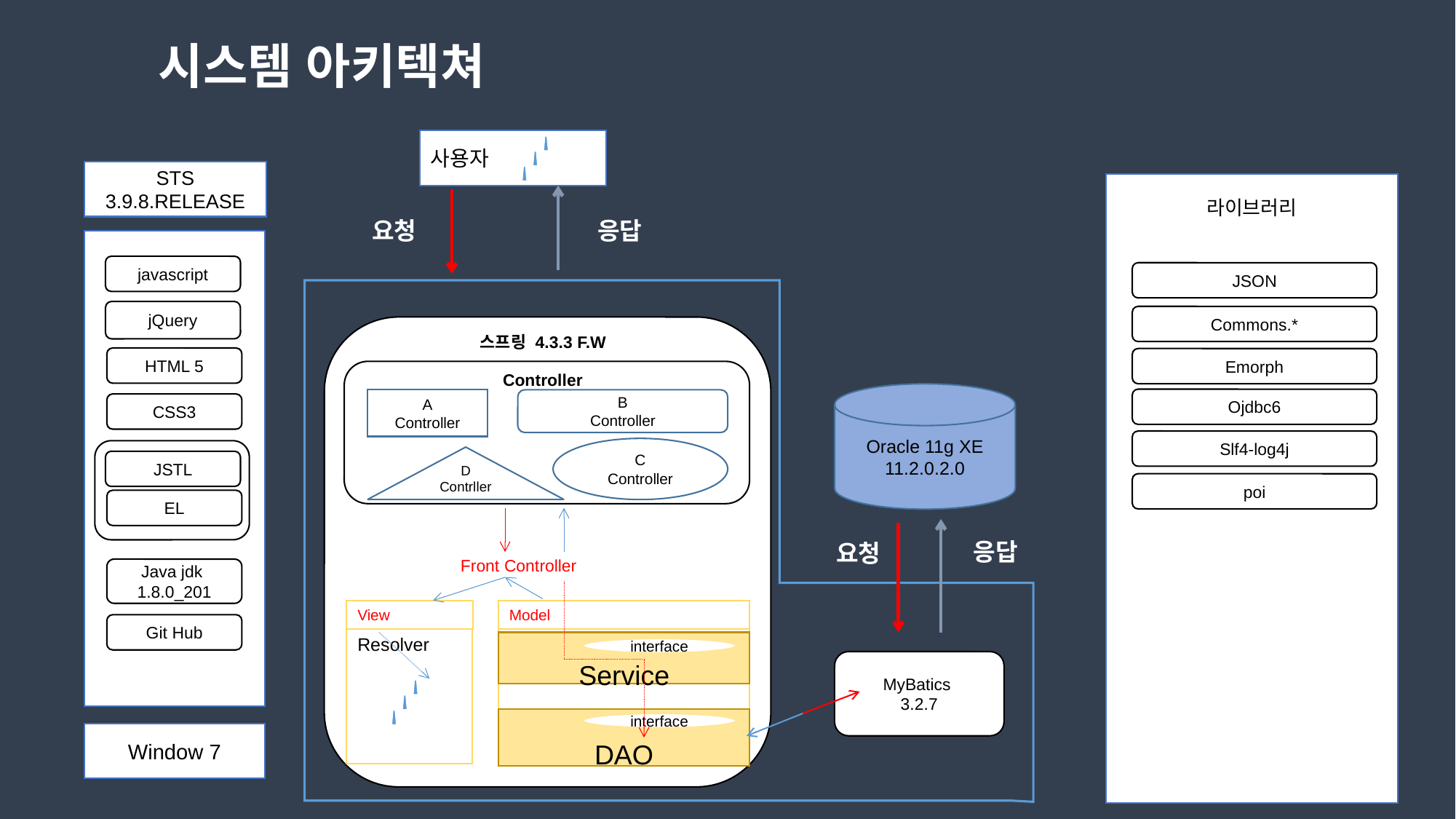

시스템 아키텍쳐
사용자

STS 3.9.8.RELEASE

라이브러리

javascript
JSON

jQuery
Commons.*

스프링 4.3.3 F.W
HTML 5
Emorph

Controller
A
Controller
B
Controller
C
Controller
D
Contrller

Oracle 11g XE
11.2.0.2.0
Ojdbc6
CSS3
Slf4-log4j

JSTL
poi
EL
요청
Front Controller
Java jdk
1.8.0_201
View
Resolver

Model

Service
interface

DAO
interface
Git Hub
MyBatics
3.2.7
Window 7
응답
요청
응답